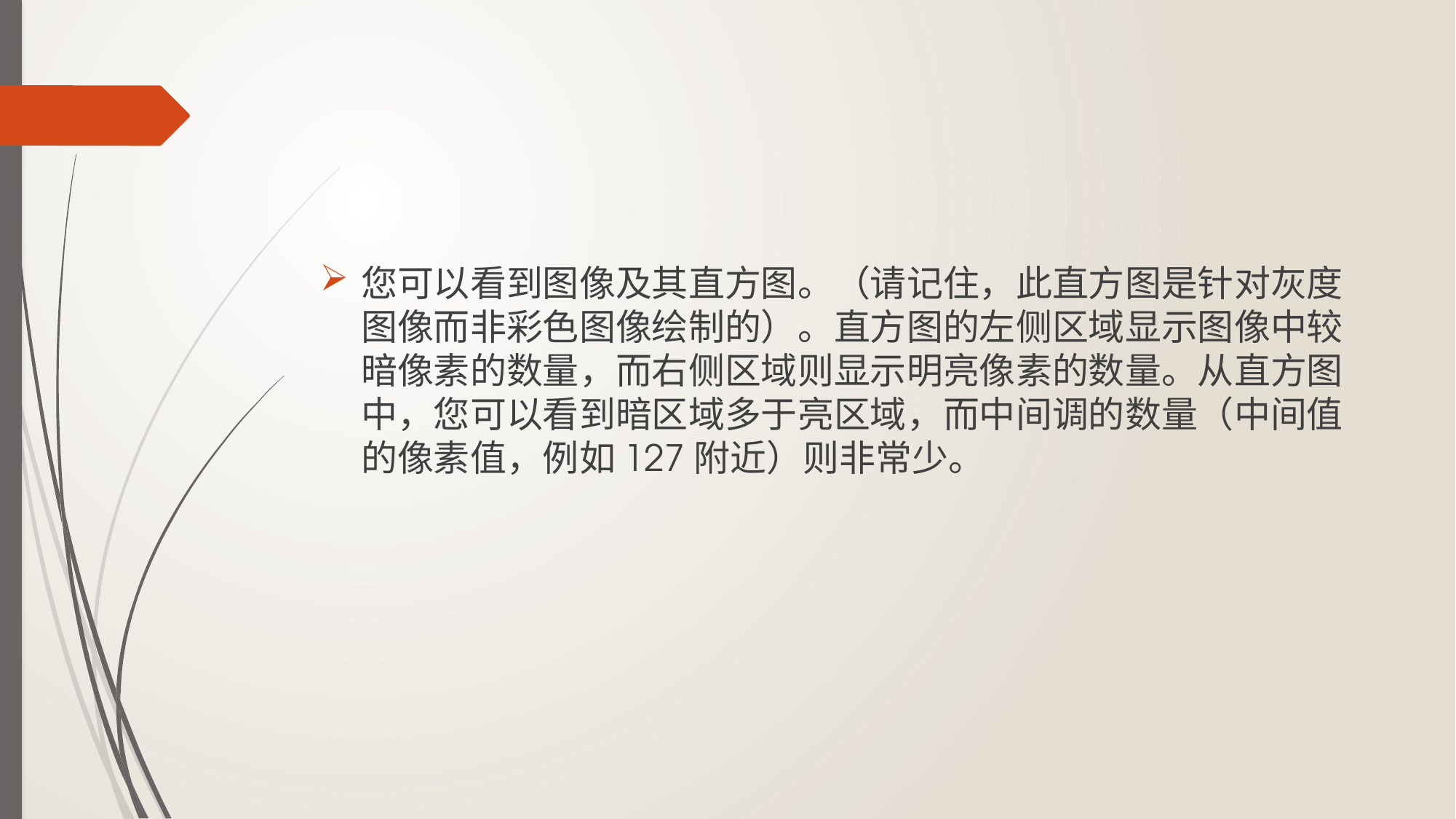

#
您可以看到图像及其直方图。（请记住，此直方图是针对灰度图像而非彩色图像绘制的）。直方图的左侧区域显示图像中较暗像素的数量，而右侧区域则显示明亮像素的数量。从直方图中，您可以看到暗区域多于亮区域，而中间调的数量（中间值的像素值，例如127附近）则非常少。